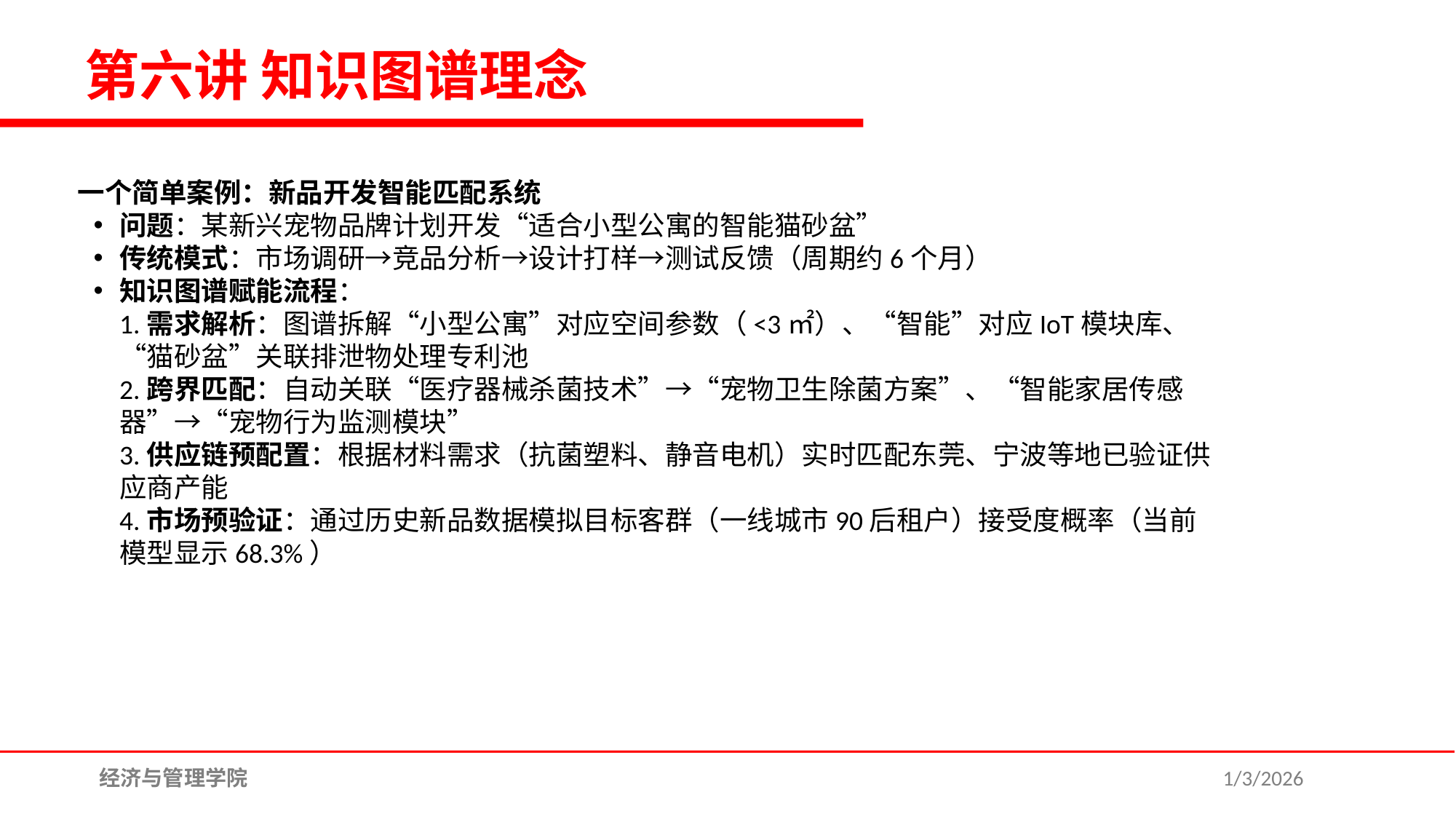

第六讲 知识图谱理念
一个简单案例：新品开发智能匹配系统
问题：某新兴宠物品牌计划开发“适合小型公寓的智能猫砂盆”
传统模式：市场调研→竞品分析→设计打样→测试反馈（周期约6个月）
知识图谱赋能流程：
1.需求解析：图谱拆解“小型公寓”对应空间参数（<3㎡）、“智能”对应IoT模块库、“猫砂盆”关联排泄物处理专利池
2.跨界匹配：自动关联“医疗器械杀菌技术”→“宠物卫生除菌方案”、“智能家居传感器”→“宠物行为监测模块”
3.供应链预配置：根据材料需求（抗菌塑料、静音电机）实时匹配东莞、宁波等地已验证供应商产能
4.市场预验证：通过历史新品数据模拟目标客群（一线城市90后租户）接受度概率（当前模型显示68.3%）